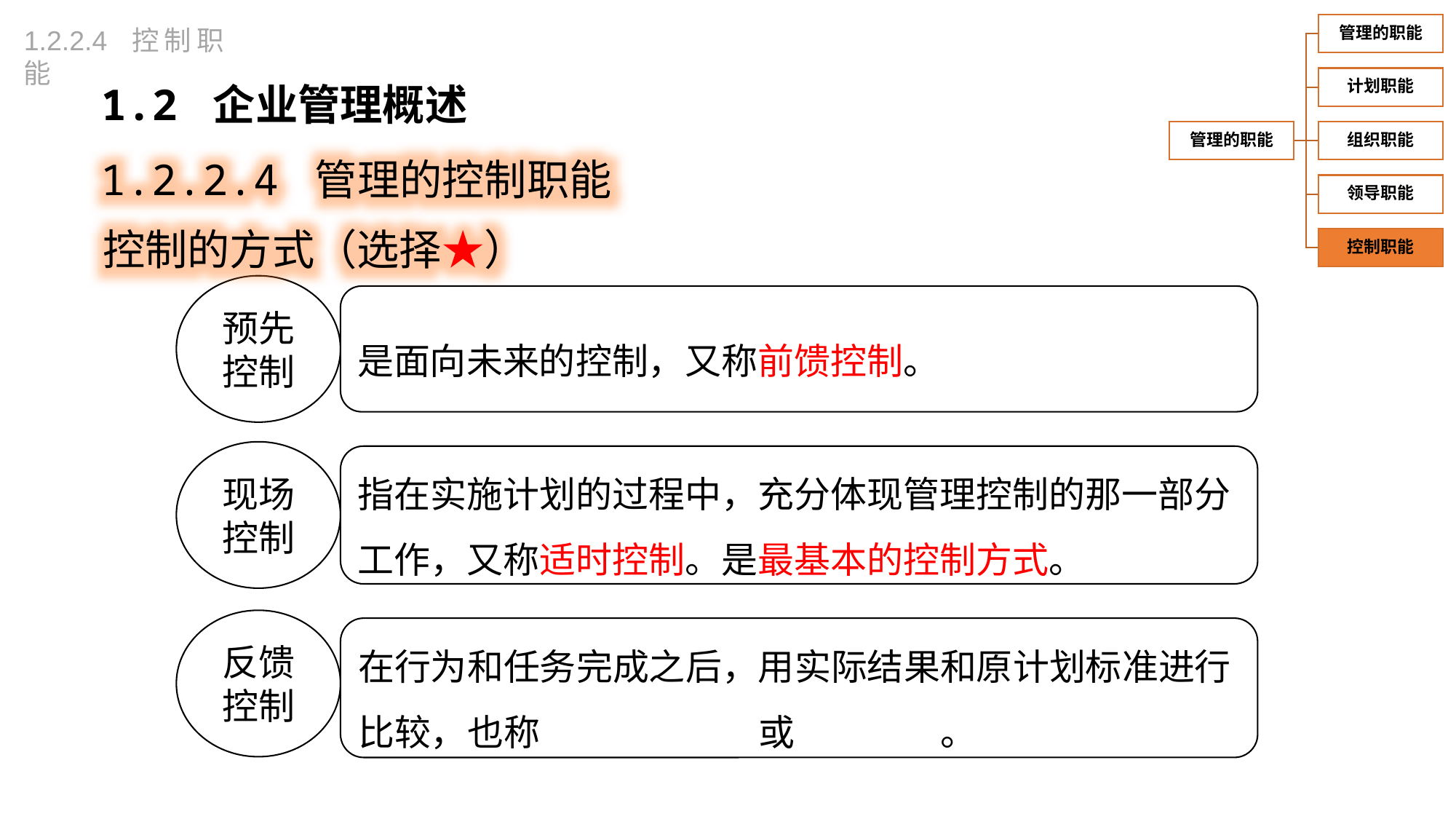

管理的职能
管理的职能
计划职能
组织职能
领导职能
控制职能
1.2.2.4 控制职能
1.2 企业管理概述
1.2.2.4 管理的控制职能
控制的方式（选择★）
预先控制
是面向未来的控制，又称前馈控制。
现场控制
指在实施计划的过程中，充分体现管理控制的那一部分工作，又称适时控制。是最基本的控制方式。
反馈控制
在行为和任务完成之后，用实际结果和原计划标准进行比较，也称过后行为控制或事后控制。